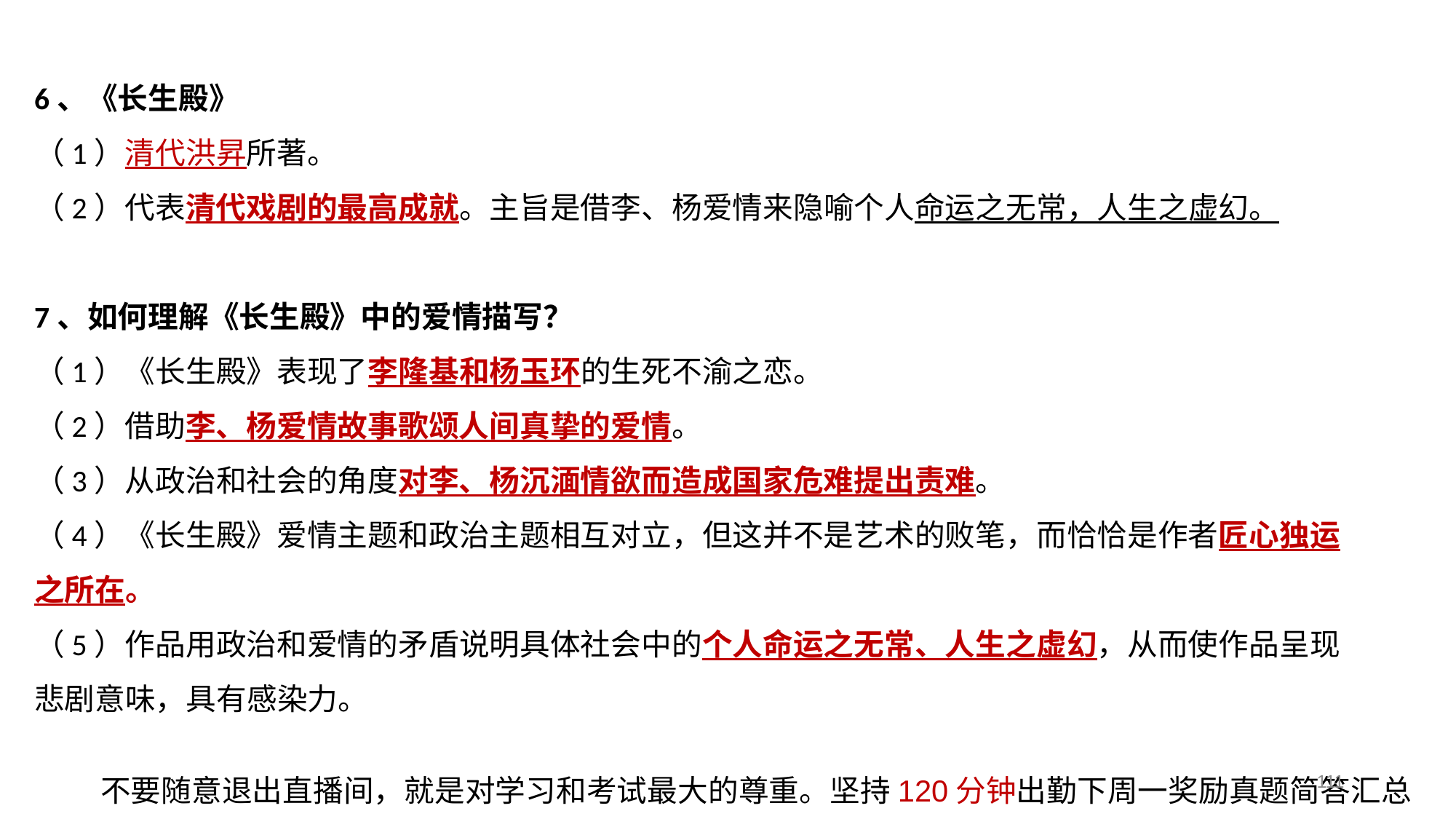

6、《长生殿》
（1）清代洪昇所著。
（2）代表清代戏剧的最高成就。主旨是借李、杨爱情来隐喻个人命运之无常，人生之虚幻。

7、如何理解《长生殿》中的爱情描写？
（1）《长生殿》表现了李隆基和杨玉环的生死不渝之恋。
（2）借助李、杨爱情故事歌颂人间真挚的爱情。
（3）从政治和社会的角度对李、杨沉湎情欲而造成国家危难提出责难。
（4）《长生殿》爱情主题和政治主题相互对立，但这并不是艺术的败笔，而恰恰是作者匠心独运之所在。
（5）作品用政治和爱情的矛盾说明具体社会中的个人命运之无常、人生之虚幻，从而使作品呈现悲剧意味，具有感染力。
111